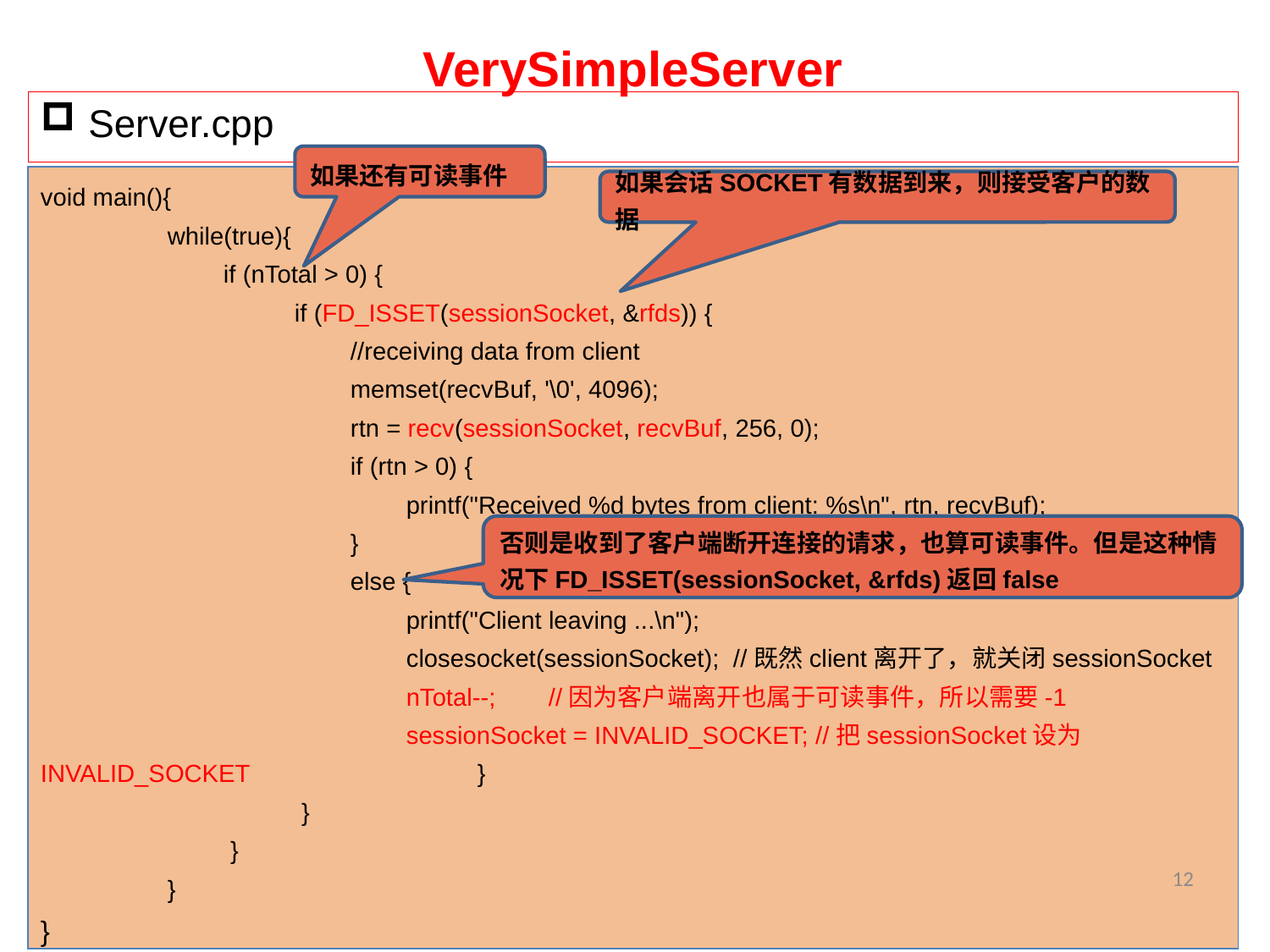

# VerySimpleServer
Server.cpp
如果还有可读事件
void main(){
	while(true){
	        if (nTotal > 0) {
		if (FD_ISSET(sessionSocket, &rfds)) {
		        //receiving data from client
		        memset(recvBuf, '\0', 4096);
		        rtn = recv(sessionSocket, recvBuf, 256, 0);
		        if (rtn > 0) {
		                printf("Received %d bytes from client: %s\n", rtn, recvBuf);
		        }
		        else {
		                printf("Client leaving ...\n");
		                closesocket(sessionSocket);  //既然client离开了，就关闭sessionSocket
		                nTotal--;	//因为客户端离开也属于可读事件，所以需要-1
		                sessionSocket = INVALID_SOCKET; //把sessionSocket设为INVALID_SOCKET		        }
		 }
	         }
	}
}

如果会话SOCKET有数据到来，则接受客户的数据
否则是收到了客户端断开连接的请求，也算可读事件。但是这种情况下FD_ISSET(sessionSocket, &rfds)返回false
12